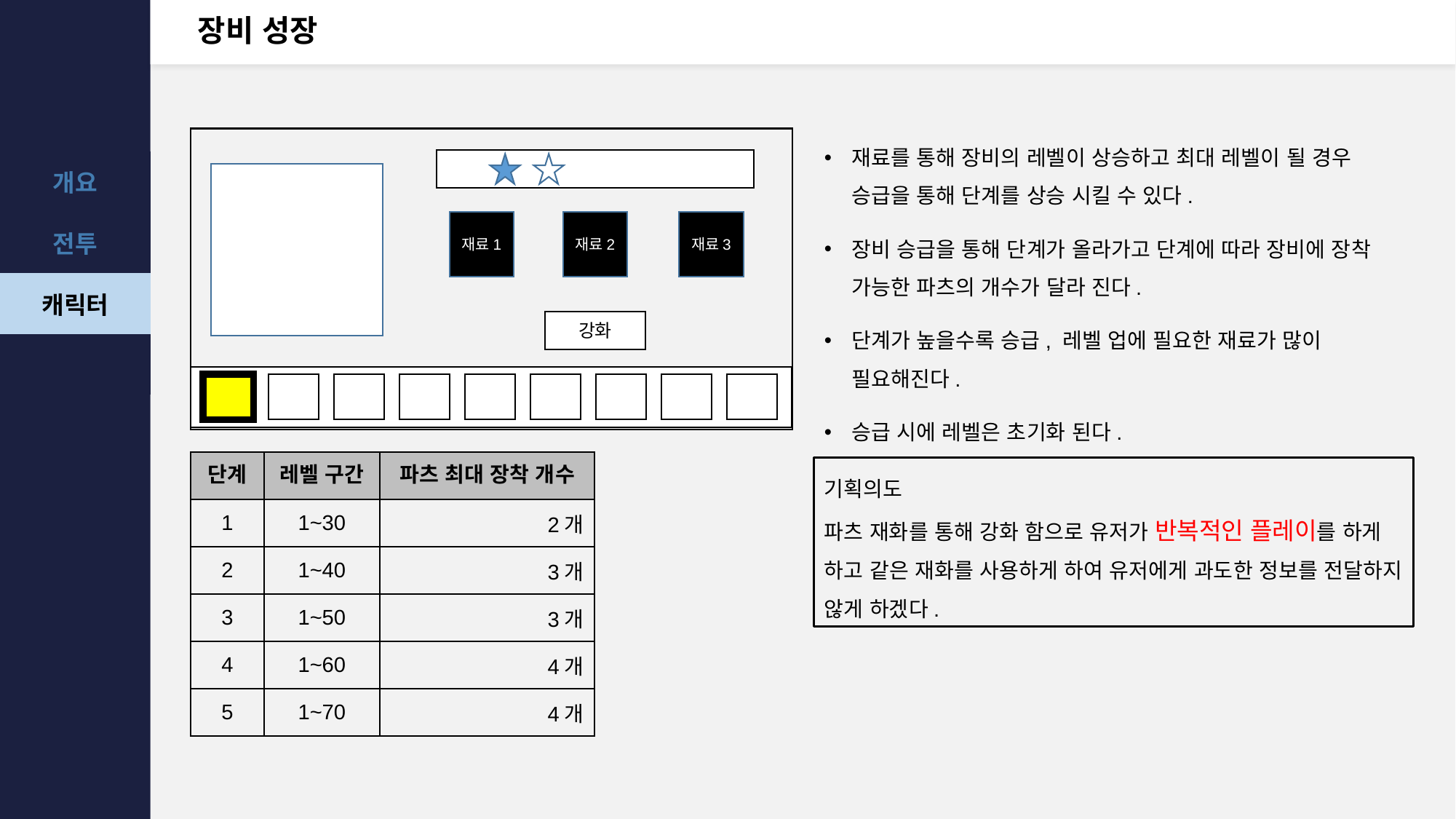

# 장비 성장
재료를 통해 장비의 레벨이 상승하고 최대 레벨이 될 경우 승급을 통해 단계를 상승 시킬 수 있다.
장비 승급을 통해 단계가 올라가고 단계에 따라 장비에 장착 가능한 파츠의 개수가 달라 진다.
단계가 높을수록 승급, 레벨 업에 필요한 재료가 많이 필요해진다.
승급 시에 레벨은 초기화 된다.

재료1
재료2
재료3
강화

| 단계 | 레벨 구간 | 파츠 최대 장착 개수 |
| --- | --- | --- |
| 1 | 1~30 | 2개 |
| 2 | 1~40 | 3개 |
| 3 | 1~50 | 3개 |
| 4 | 1~60 | 4개 |
| 5 | 1~70 | 4개 |
기획의도
파츠 재화를 통해 강화 함으로 유저가 반복적인 플레이를 하게 하고 같은 재화를 사용하게 하여 유저에게 과도한 정보를 전달하지 않게 하겠다.